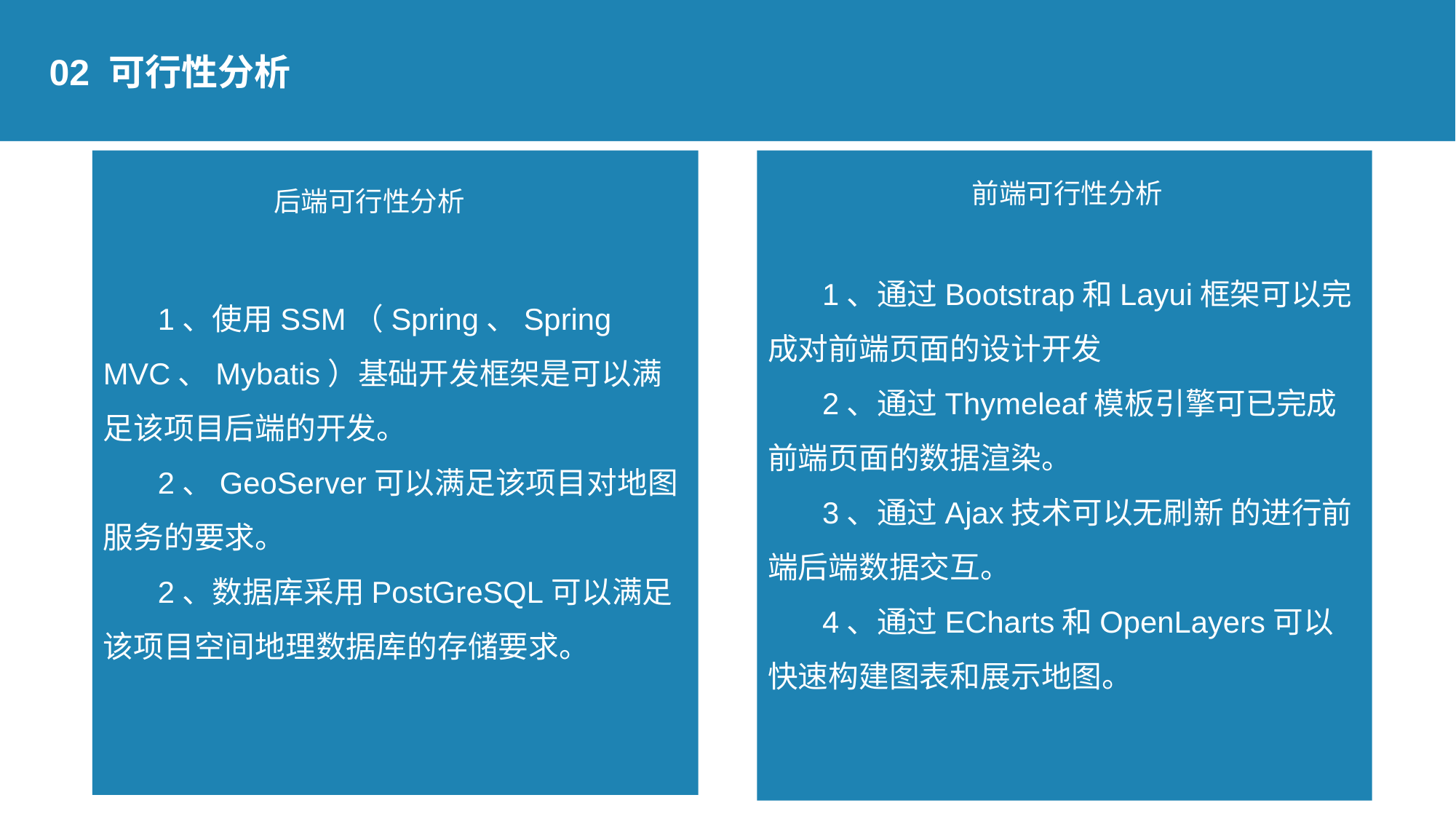

02 可行性分析
1、使用SSM（Spring、Spring MVC、Mybatis）基础开发框架是可以满足该项目后端的开发。
2、GeoServer可以满足该项目对地图服务的要求。
2、数据库采用PostGreSQL可以满足该项目空间地理数据库的存储要求。
1、通过Bootstrap和Layui框架可以完成对前端页面的设计开发
2、通过Thymeleaf模板引擎可已完成前端页面的数据渲染。
3、通过Ajax技术可以无刷新 的进行前端后端数据交互。
4、通过ECharts和OpenLayers可以快速构建图表和展示地图。
前端可行性分析
后端可行性分析